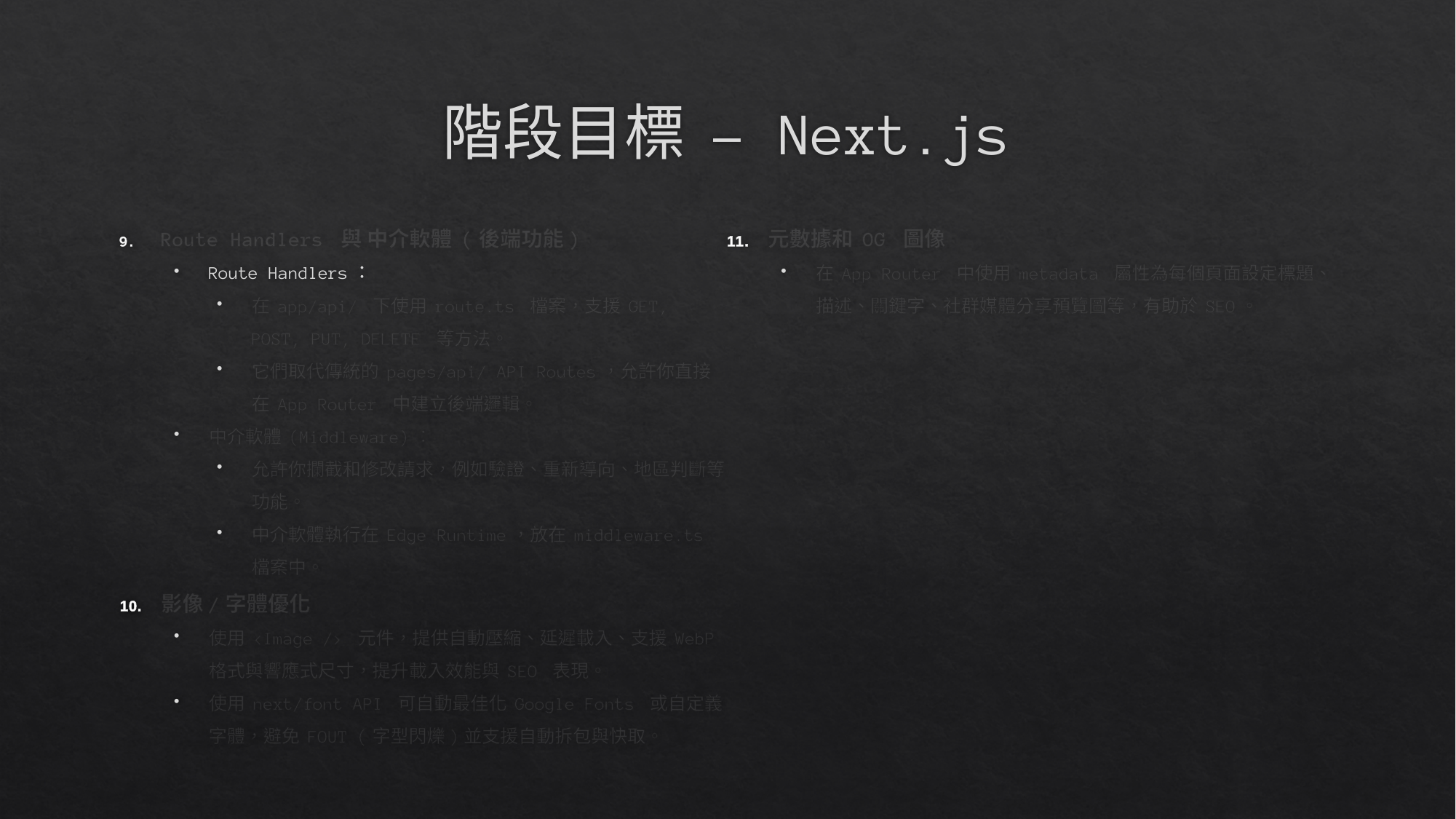

# 階段目標 - Next.js
Route Handlers 與 中介軟體 (後端功能)
Route Handlers：
在 app/api/ 下使用 route.ts 檔案，支援 GET, POST, PUT, DELETE 等方法。
它們取代傳統的 pages/api/ API Routes，允許你直接在 App Router 中建立後端邏輯。
中介軟體 (Middleware)：
允許你攔截和修改請求，例如驗證、重新導向、地區判斷等功能。
中介軟體執行在 Edge Runtime，放在 middleware.ts 檔案中。
影像/字體優化
使用 <Image /> 元件，提供自動壓縮、延遲載入、支援 WebP 格式與響應式尺寸，提升載入效能與 SEO 表現。
使用 next/font API 可自動最佳化 Google Fonts 或自定義字體，避免 FOUT (字型閃爍)並支援自動拆包與快取。
元數據和 OG 圖像
在 App Router 中使用 metadata 屬性為每個頁面設定標題、描述、關鍵字、社群媒體分享預覽圖等，有助於 SEO。